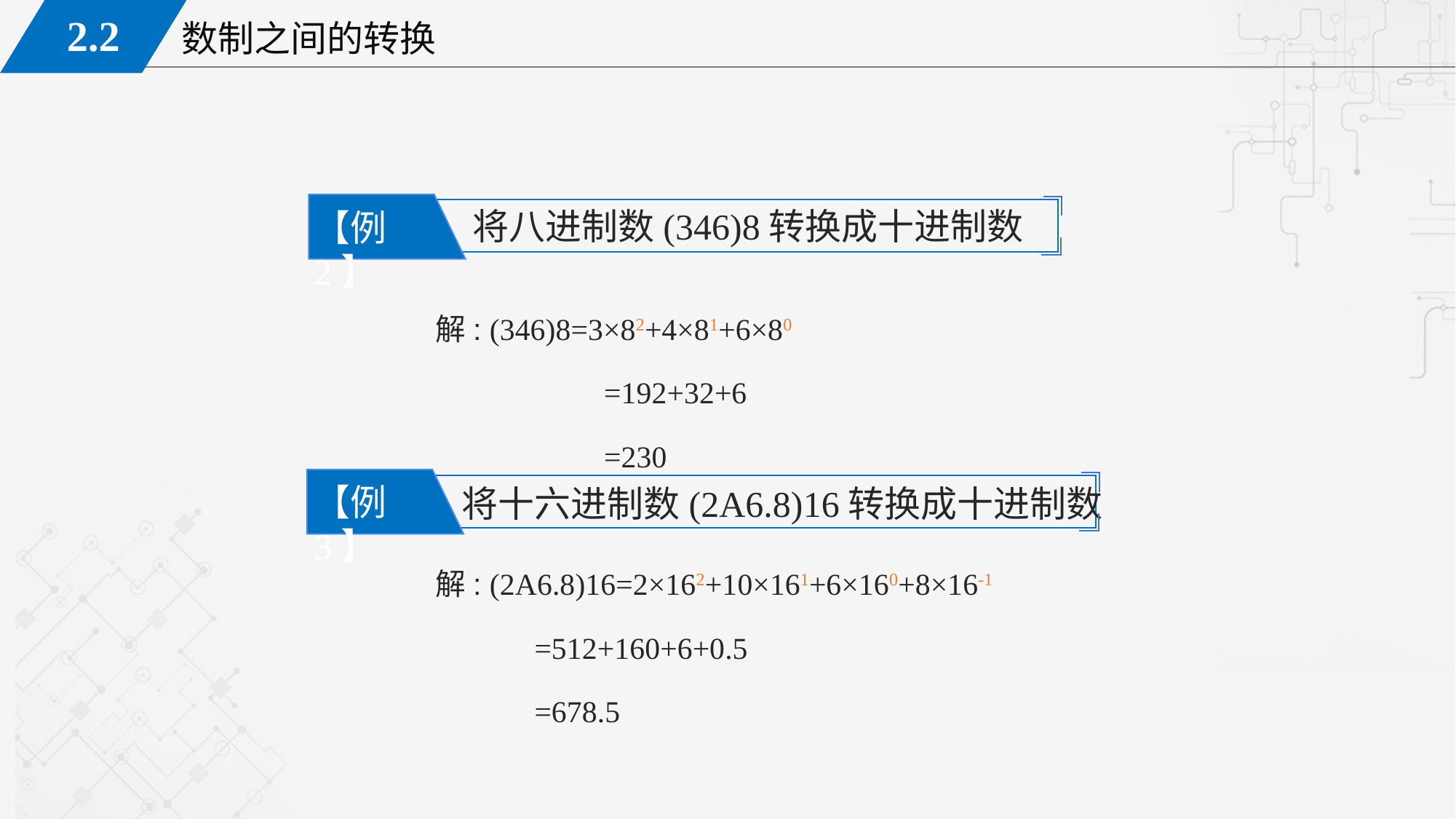

将八进制数(346)8转换成十进制数
【例2】

解: (346)8=3×82+4×81+6×80
		  =192+32+6
		  =230

解: (2A6.8)16=2×162+10×161+6×160+8×16-1
             =512+160+6+0.5
             =678.5

【例3】
将十六进制数(2A6.8)16转换成十进制数